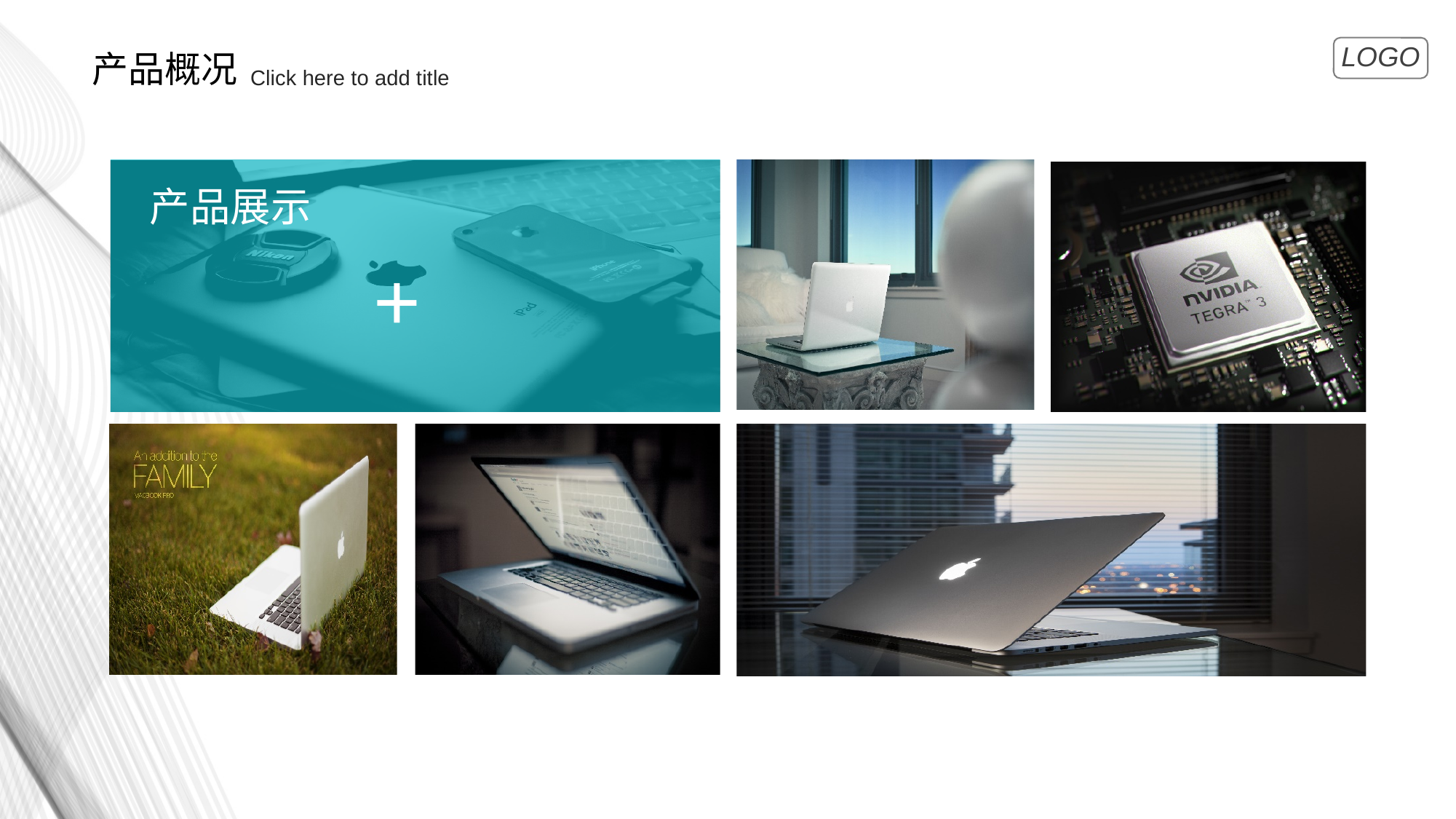

产品概况
Click here to add title

产品展示
+